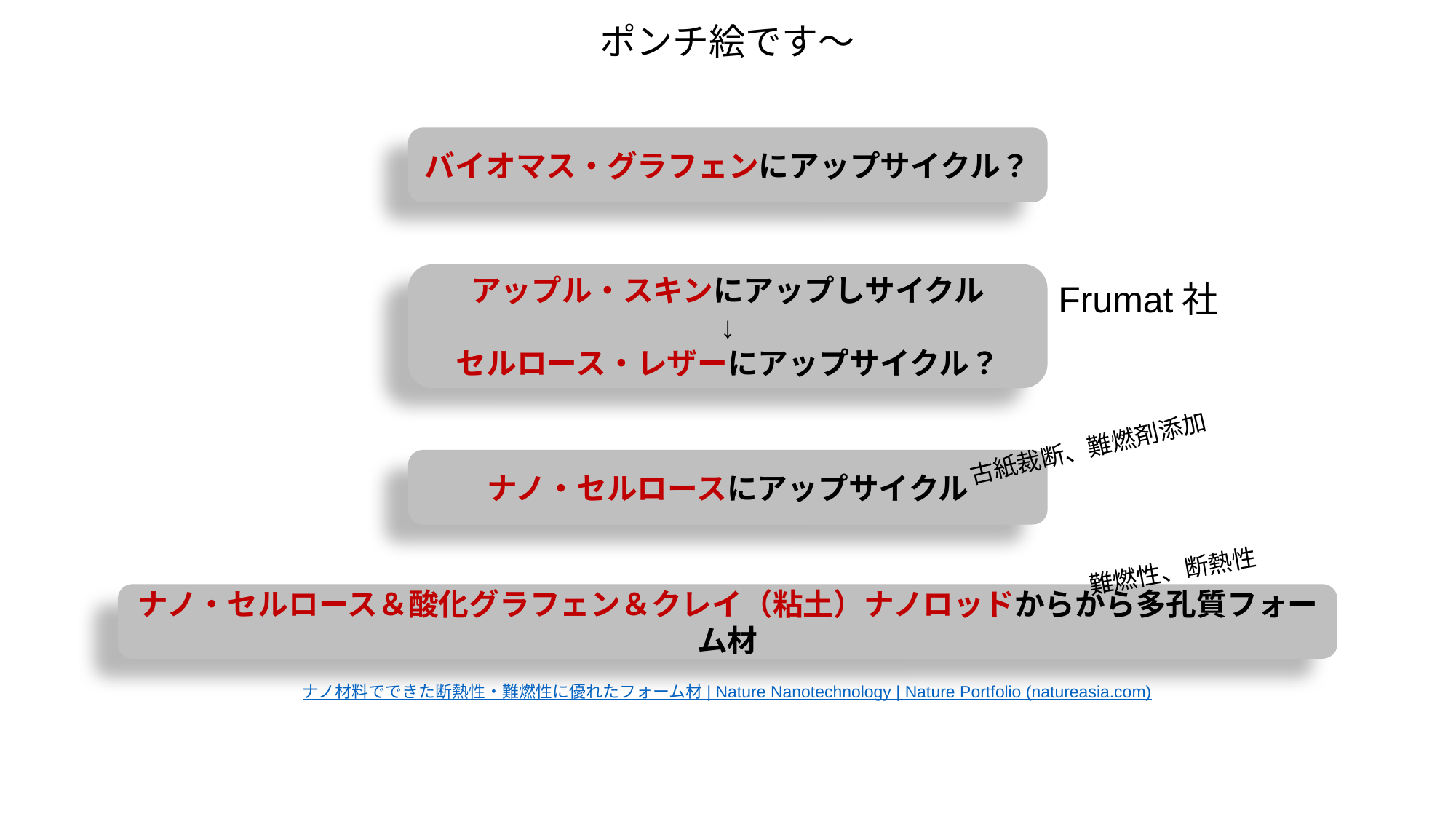

ポンチ絵です～
バイオマス・グラフェンにアップサイクル？
アップル・スキンにアップしサイクル
↓
セルロース・レザーにアップサイクル？
Frumat社
古紙裁断、難燃剤添加
ナノ・セルロースにアップサイクル
難燃性、断熱性
ナノ・セルロース＆酸化グラフェン＆クレイ（粘土）ナノロッドからから多孔質フォーム材
ナノ材料でできた断熱性・難燃性に優れたフォーム材 | Nature Nanotechnology | Nature Portfolio (natureasia.com)